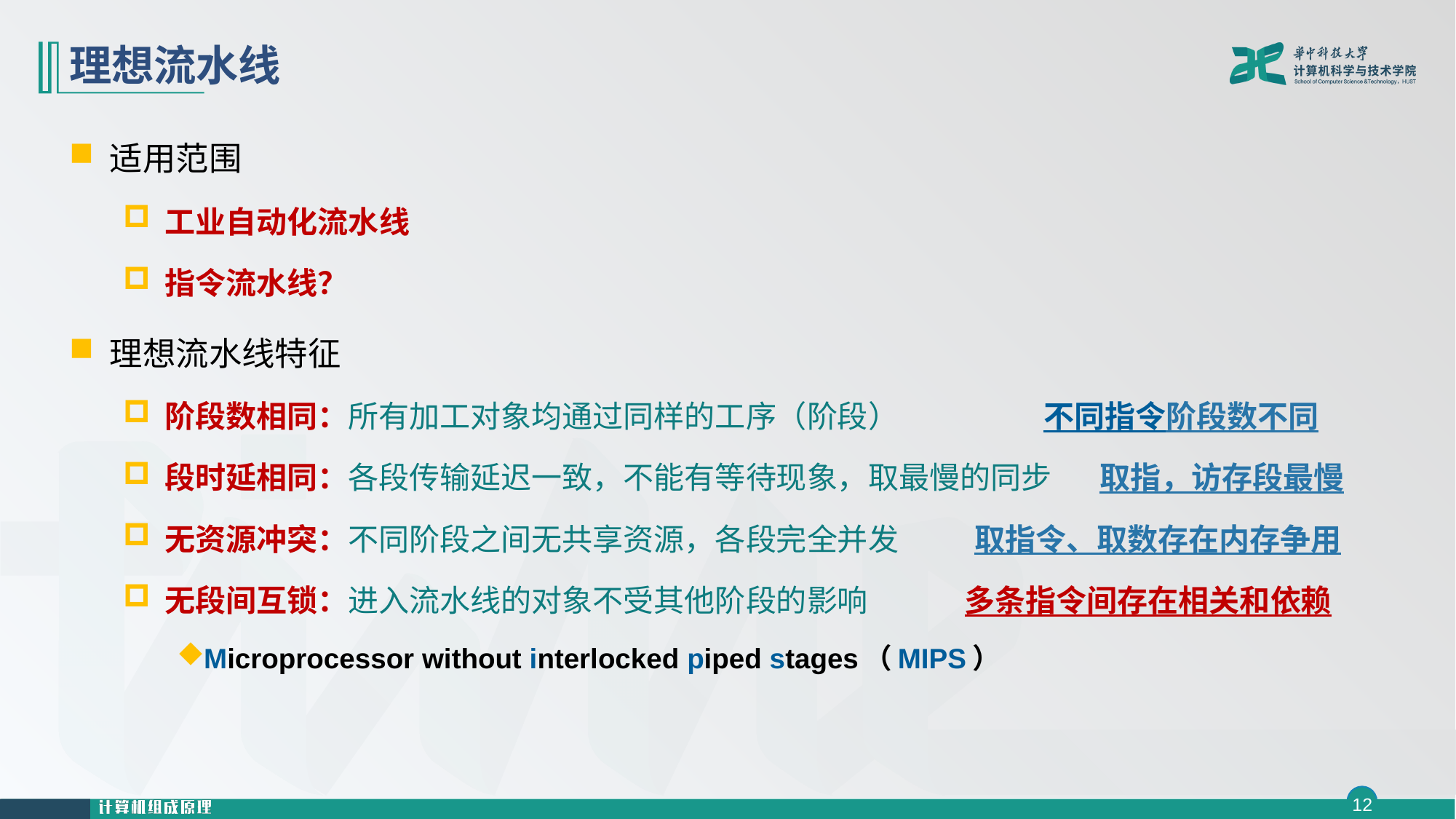

# 理想流水线
适用范围
工业自动化流水线
指令流水线？
理想流水线特征
阶段数相同：所有加工对象均通过同样的工序（阶段）                     不同指令阶段数不同
段时延相同：各段传输延迟一致，不能有等待现象，取最慢的同步       取指，访存段最慢
无资源冲突：不同阶段之间无共享资源，各段完全并发           取指令、取数存在内存争用
无段间互锁：进入流水线的对象不受其他阶段的影响              多条指令间存在相关和依赖
Microprocessor without interlocked piped stages（MIPS）